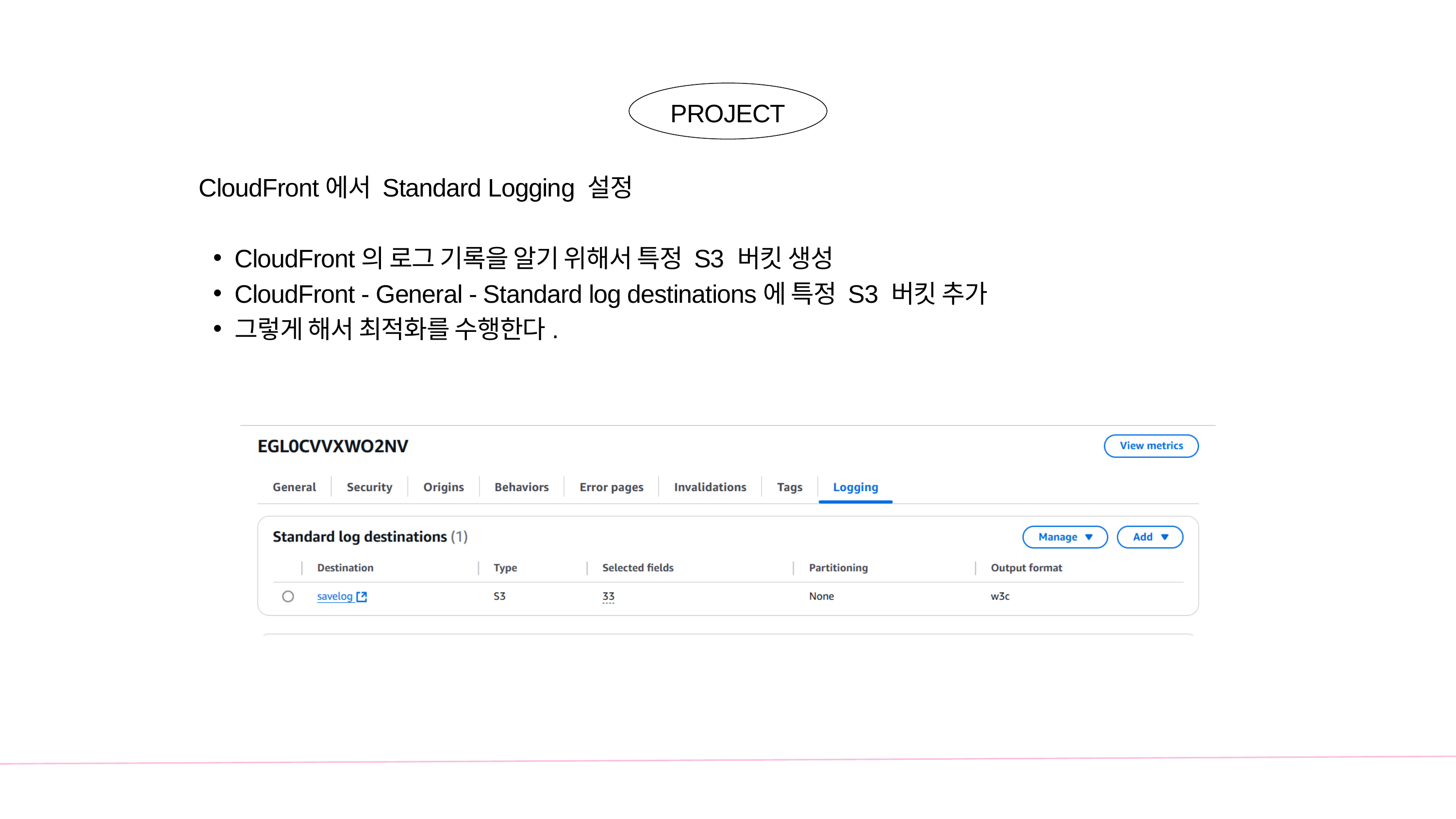

PROJECT
 CloudFront에서 Standard Logging 설정

CloudFront의 로그 기록을 알기 위해서 특정 S3 버킷 생성
CloudFront - General - Standard log destinations에 특정 S3 버킷 추가
그렇게 해서 최적화를 수행한다.